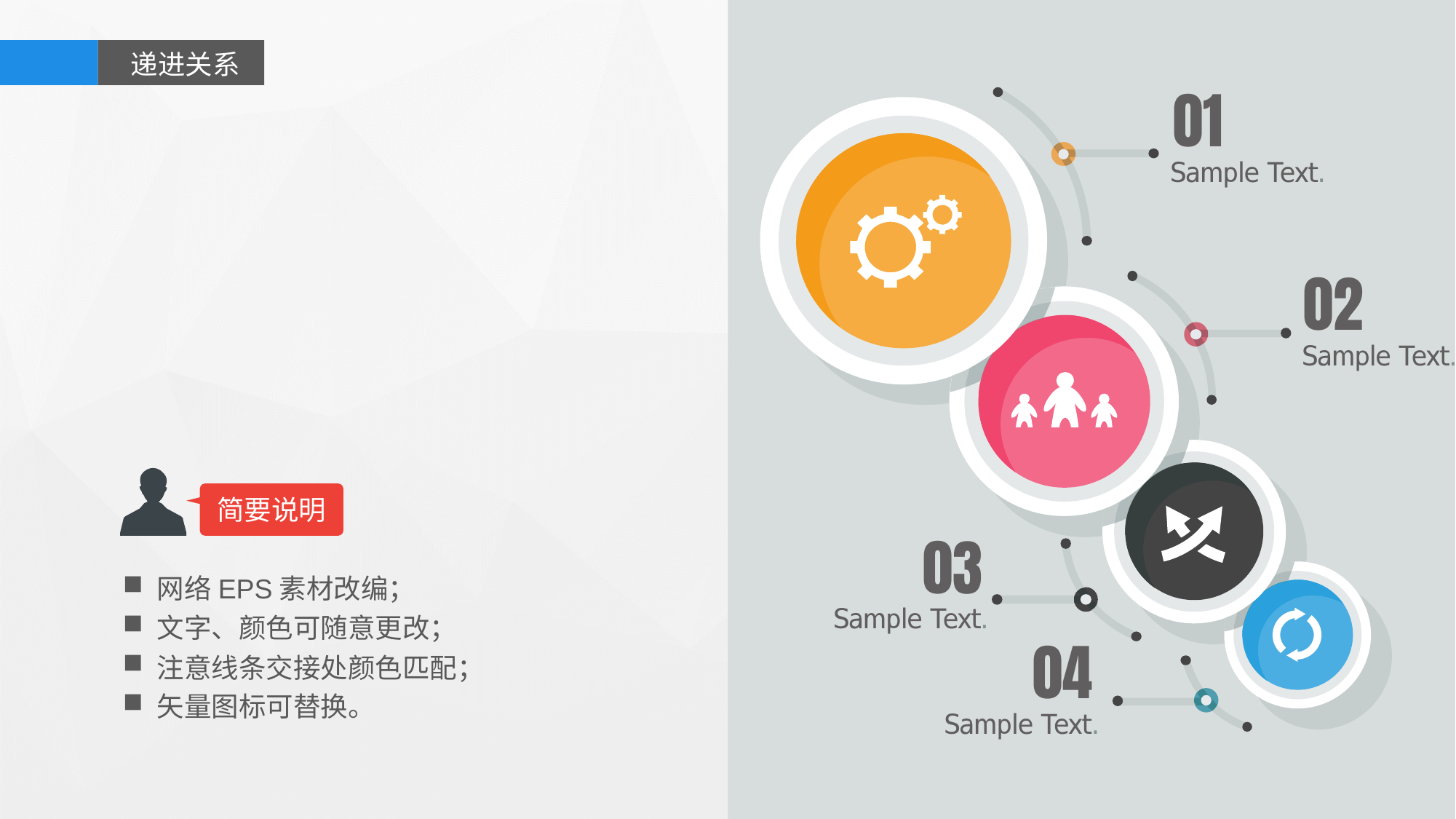

递进关系
01

Sample Text.

02

Sample Text.

简要说明

03

网络EPS素材改编；
文字、颜色可随意更改；
注意线条交接处颜色匹配；
矢量图标可替换。

Sample Text.

04

Sample Text.